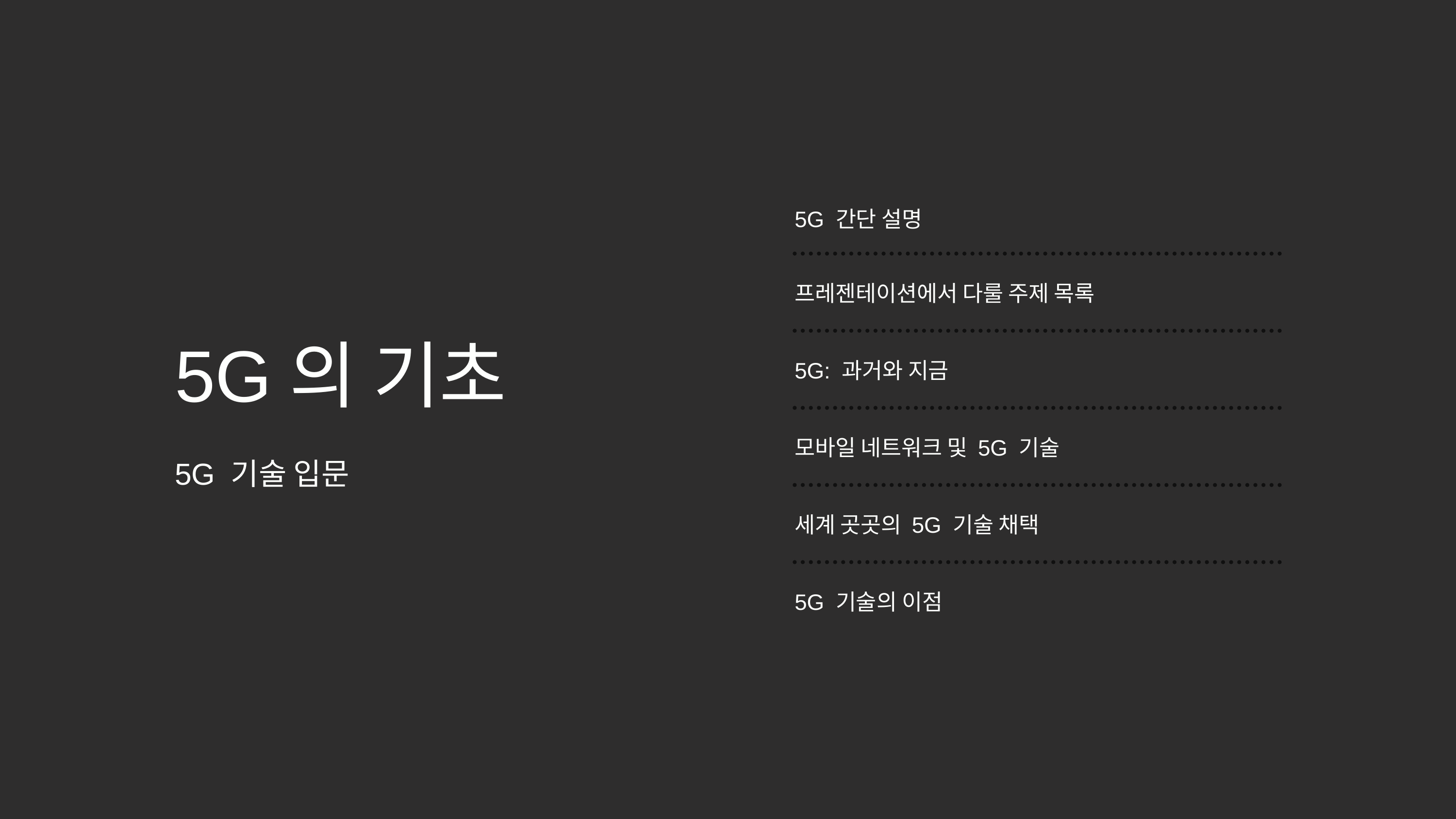

5G 간단 설명

프레젠테이션에서 다룰 주제 목록

5G: 과거와 지금

모바일 네트워크 및 5G 기술

세계 곳곳의 5G 기술 채택

5G 기술의 이점
5G의 기초
5G 기술 입문